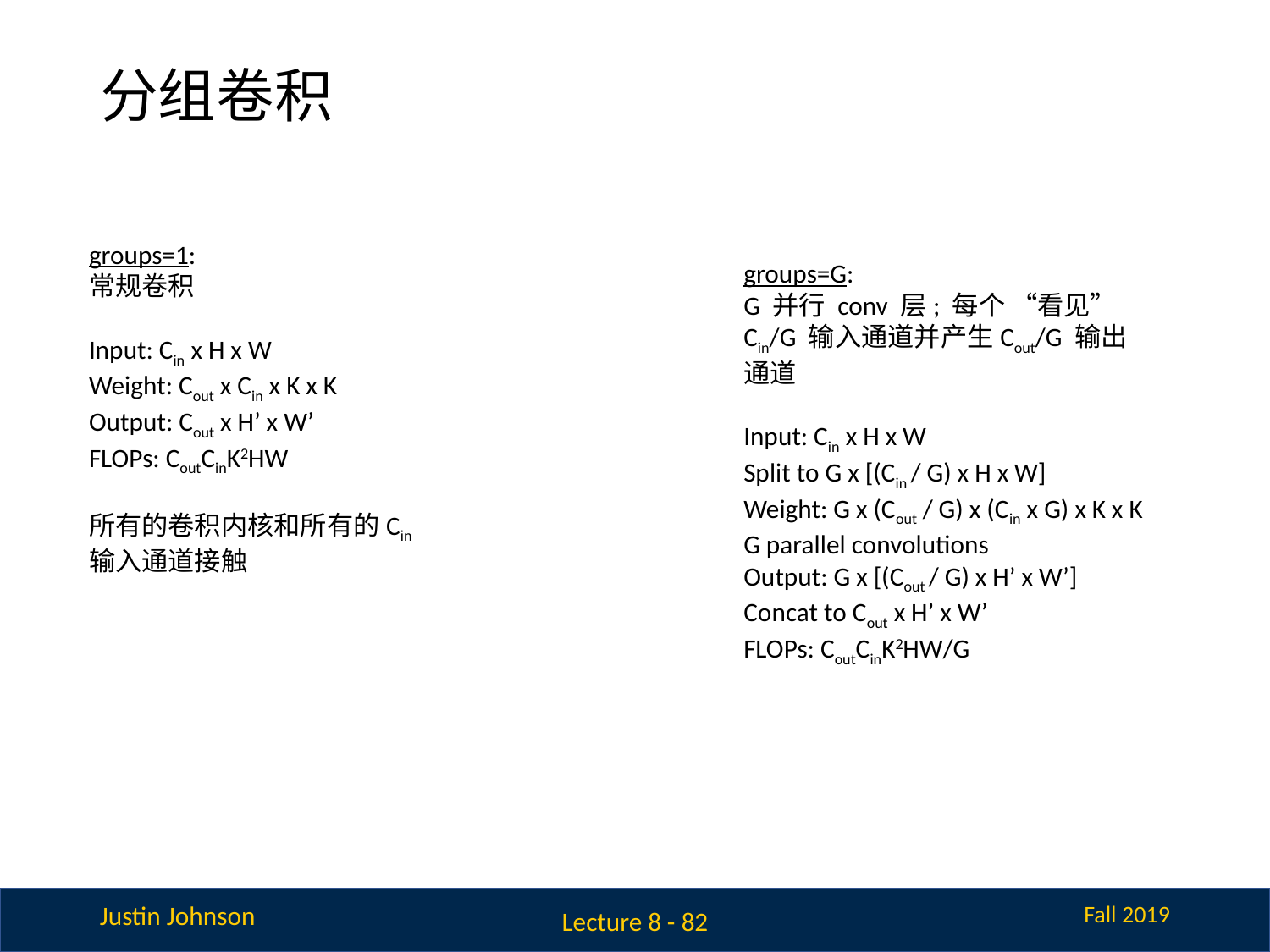

# 分组卷积
groups=1:
常规卷积

Input: Cin x H x W
Weight: Cout x Cin x K x K
Output: Cout x H’ x W’
FLOPs: CoutCinK2HW

所有的卷积内核和所有的Cin输入通道接触
groups=G:
G 并行 conv 层; 每个 “看见” Cin/G 输入通道并产生Cout/G 输出通道

Input: Cin x H x W
Split to G x [(Cin / G) x H x W]
Weight: G x (Cout / G) x (Cin x G) x K x K
G parallel convolutions
Output: G x [(Cout / G) x H’ x W’]
Concat to Cout x H’ x W’
FLOPs: CoutCinK2HW/G
Lecture 8 - 82